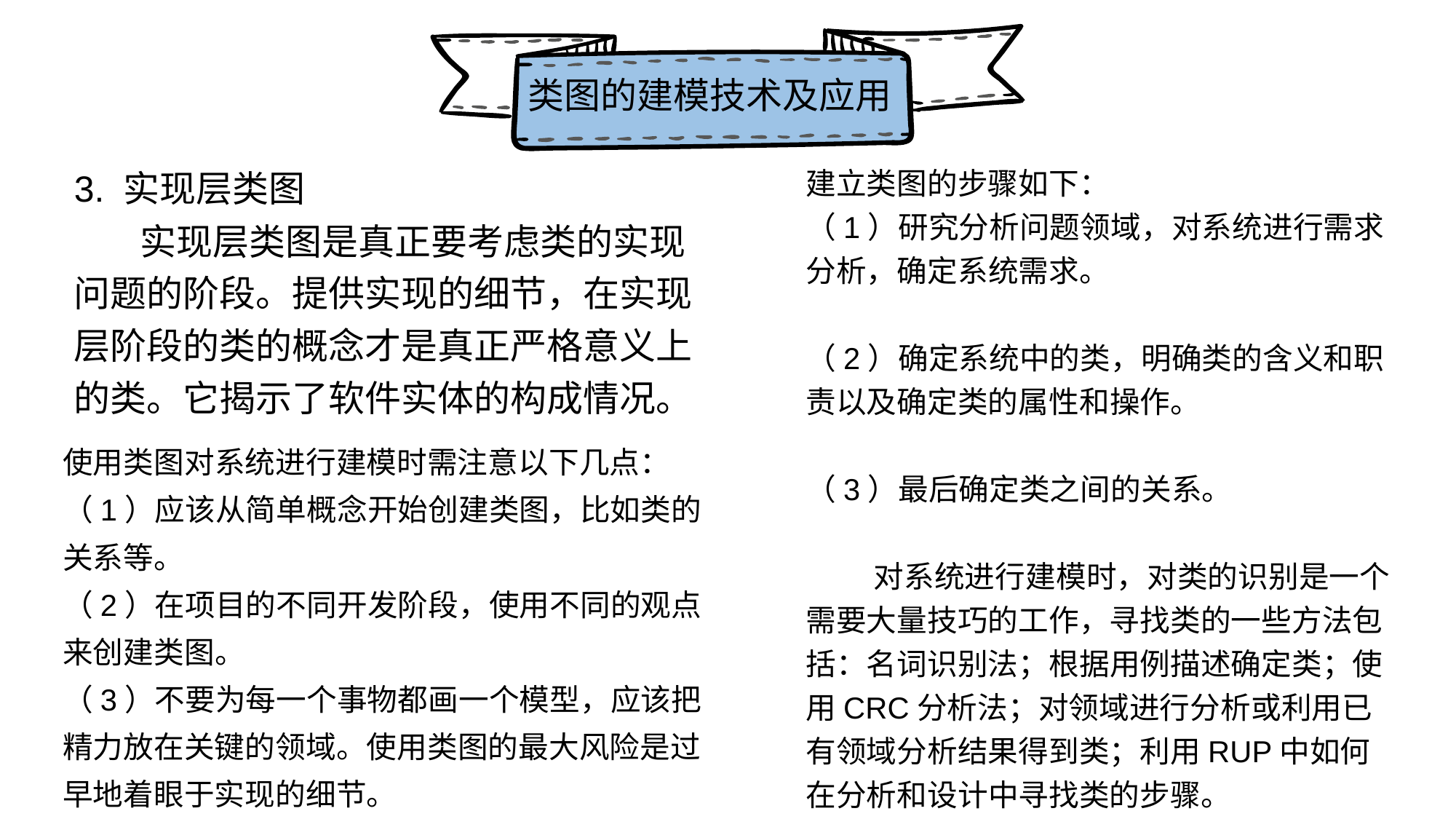

类图的建模技术及应用
3. 实现层类图
       实现层类图是真正要考虑类的实现问题的阶段。提供实现的细节，在实现层阶段的类的概念才是真正严格意义上的类。它揭示了软件实体的构成情况。
建立类图的步骤如下：
（1）研究分析问题领域，对系统进行需求分析，确定系统需求。

（2）确定系统中的类，明确类的含义和职责以及确定类的属性和操作。

（3）最后确定类之间的关系。

         对系统进行建模时，对类的识别是一个需要大量技巧的工作，寻找类的一些方法包括：名词识别法；根据用例描述确定类；使用CRC分析法；对领域进行分析或利用已有领域分析结果得到类；利用RUP中如何在分析和设计中寻找类的步骤。
使用类图对系统进行建模时需注意以下几点：
（1）应该从简单概念开始创建类图，比如类的关系等。
（2）在项目的不同开发阶段，使用不同的观点来创建类图。
（3）不要为每一个事物都画一个模型，应该把精力放在关键的领域。使用类图的最大风险是过早地着眼于实现的细节。